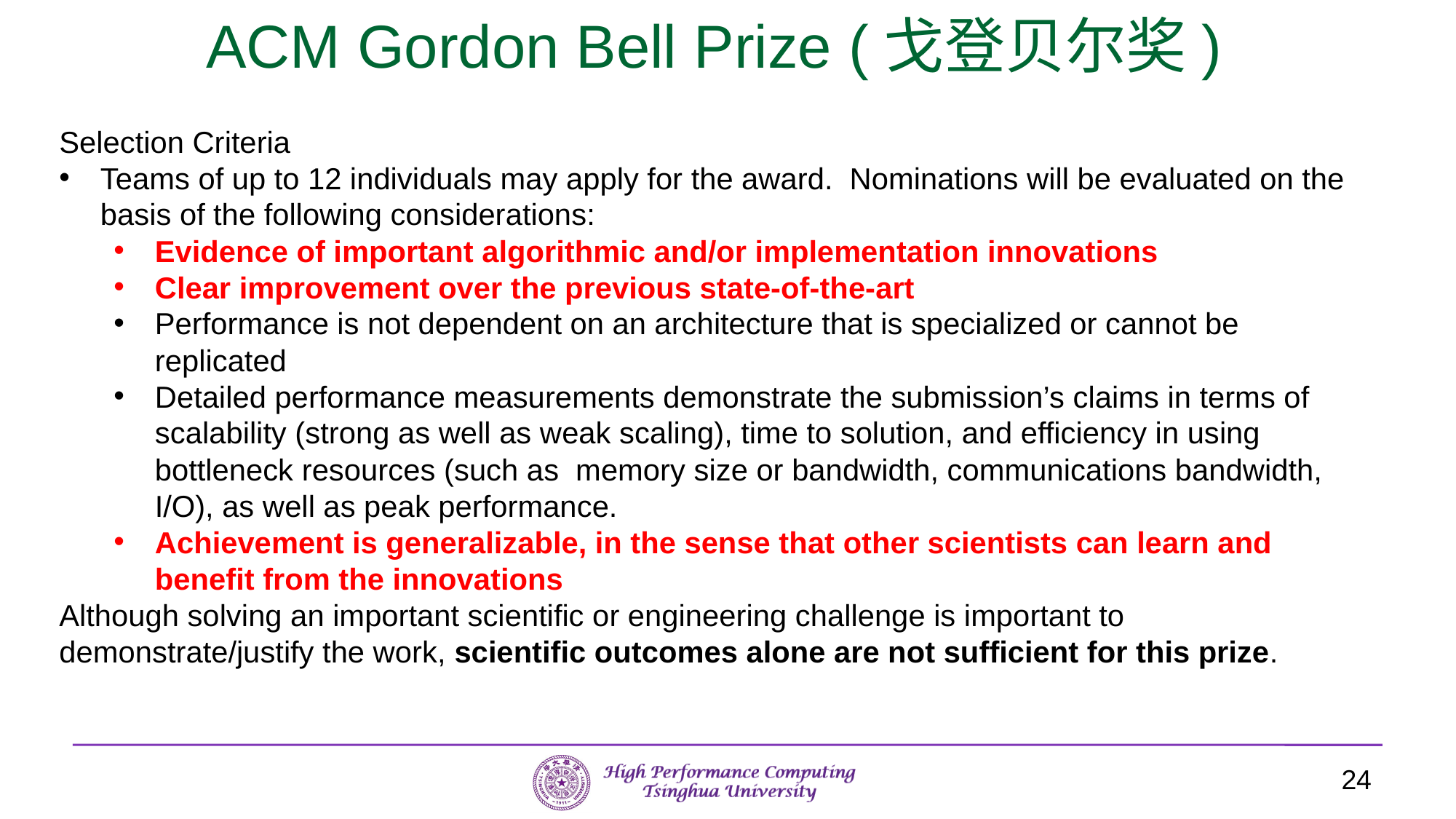

ACM Gordon Bell Prize (戈登贝尔奖)
Selection Criteria
Teams of up to 12 individuals may apply for the award.  Nominations will be evaluated on the basis of the following considerations:
Evidence of important algorithmic and/or implementation innovations
Clear improvement over the previous state-of-the-art
Performance is not dependent on an architecture that is specialized or cannot be replicated
Detailed performance measurements demonstrate the submission’s claims in terms of scalability (strong as well as weak scaling), time to solution, and efficiency in using bottleneck resources (such as  memory size or bandwidth, communications bandwidth, I/O), as well as peak performance.
Achievement is generalizable, in the sense that other scientists can learn and benefit from the innovations
Although solving an important scientific or engineering challenge is important to demonstrate/justify the work, scientific outcomes alone are not sufficient for this prize.
24